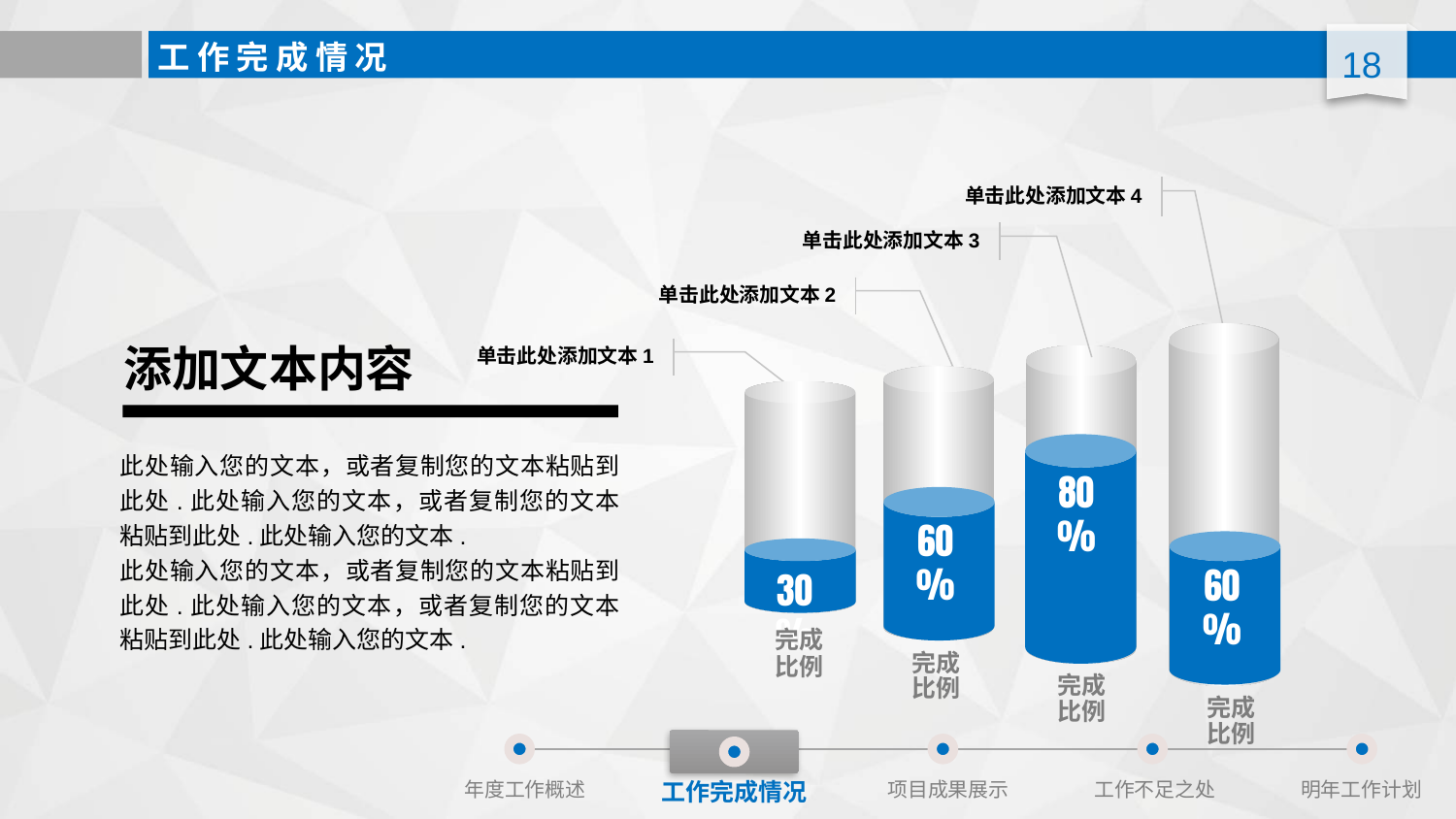

工 作 完 成 情 况
单击此处添加文本4
单击此处添加文本3
单击此处添加文本2

添加文本内容

单击此处添加文本1

此处输入您的文本，或者复制您的文本粘贴到此处.此处输入您的文本，或者复制您的文本粘贴到此处.此处输入您的文本.
此处输入您的文本，或者复制您的文本粘贴到此处.此处输入您的文本，或者复制您的文本粘贴到此处.此处输入您的文本.
80%

60%

60%
30%
完成
比例

完成
比例

完成
比例
完成
比例